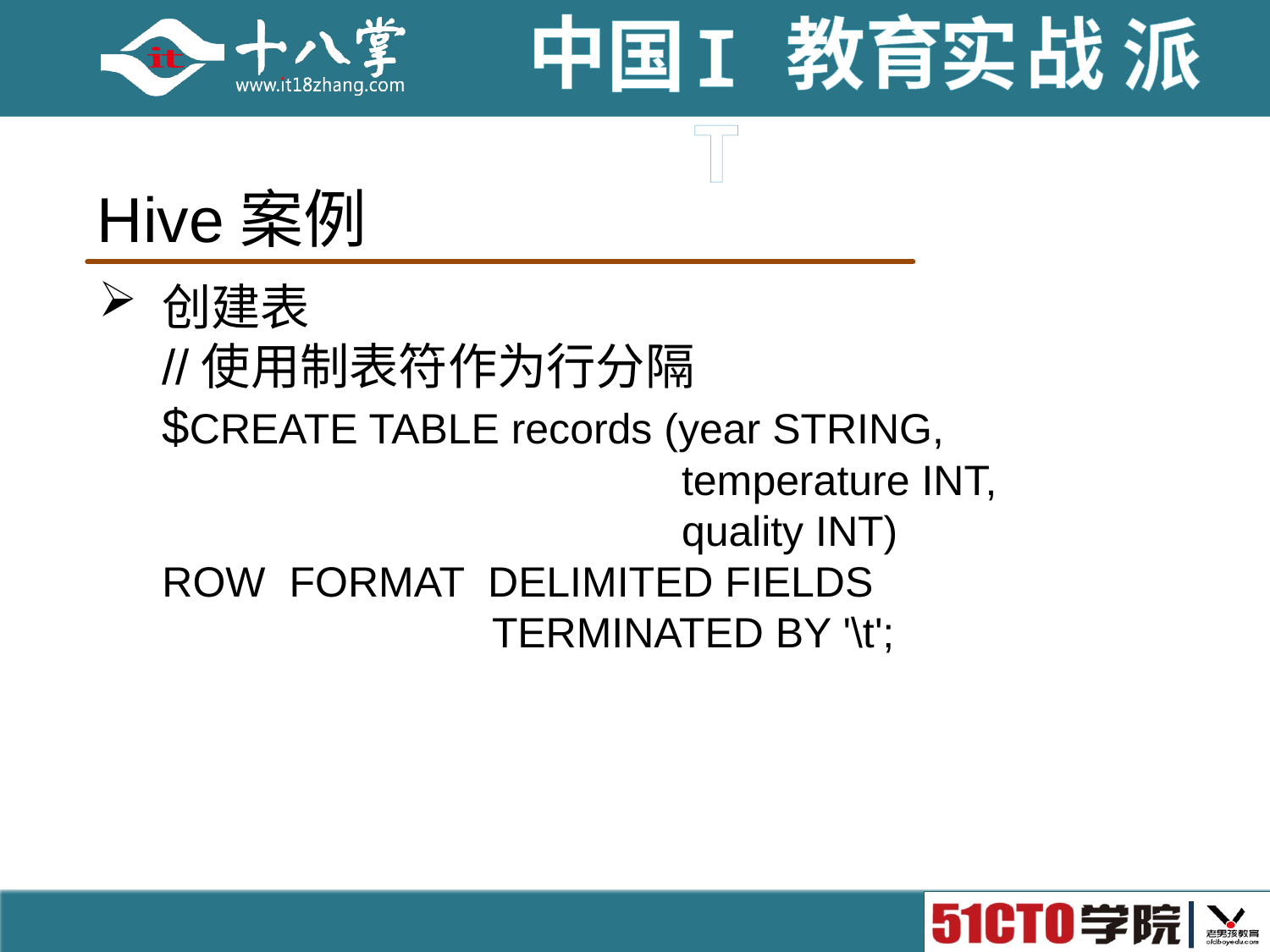

# Hive案例
创建表
//使用制表符作为行分隔
$CREATE TABLE records (year STRING,
                                            temperature INT,
                                            quality INT)
ROW  FORMAT  DELIMITED FIELDS
                            TERMINATED BY '\t';